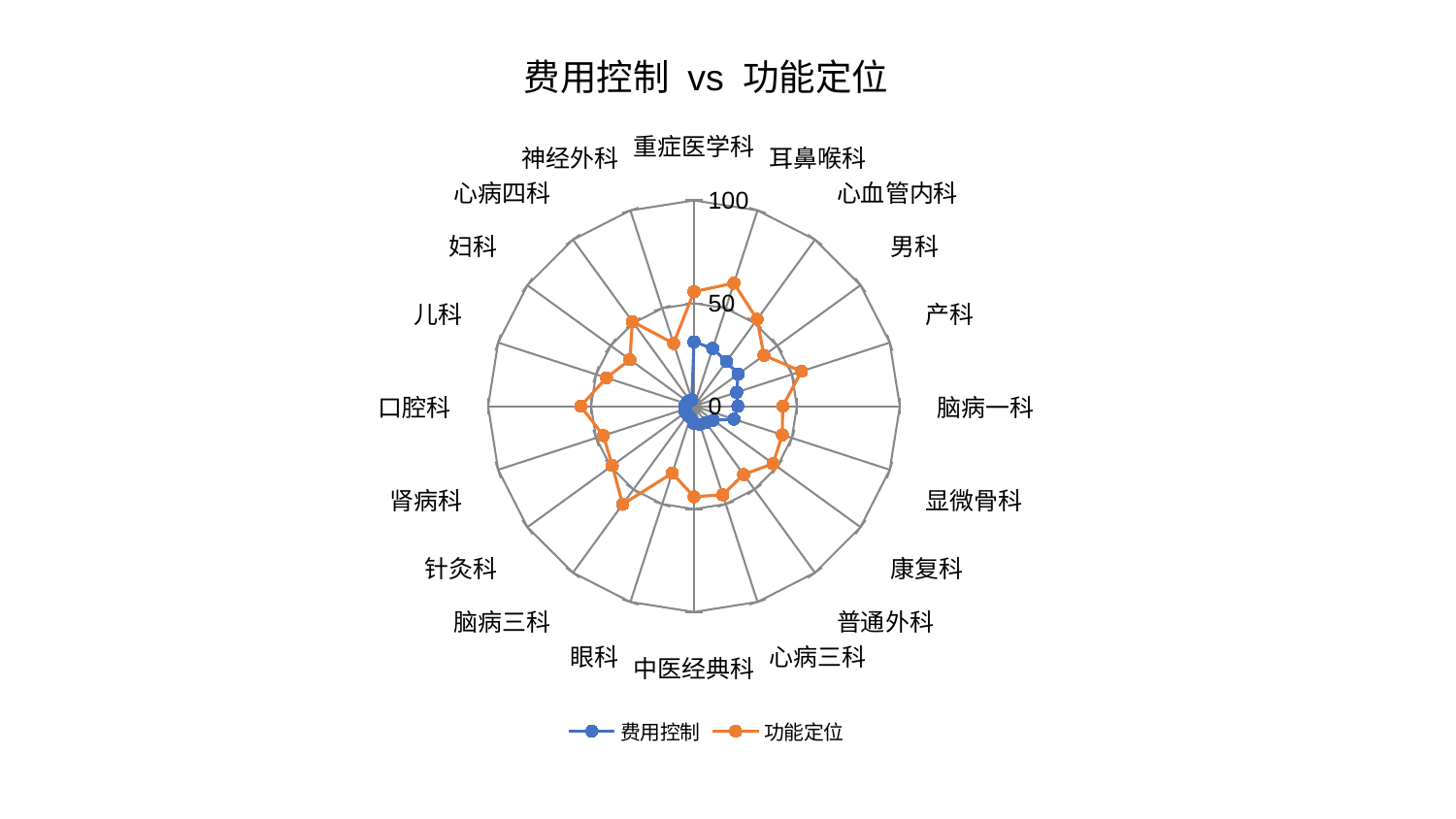

### Chart: 费用控制 vs 功能定位

| Category | 费用控制 | 功能定位 |
|---|---|---|
| 重症医学科 | 31.28968040351406 | 55.67197945612887 |
| 耳鼻喉科 | 29.505770841879716 | 62.86801463411464 |
| 心血管内科 | 26.85936069338884 | 52.19226498785814 |
| 男科 | 26.504291245890048 | 42.042997788474054 |
| 产科 | 21.848520456399132 | 54.932942104225546 |
| 脑病一科 | 21.33852592704448 | 43.122557267451285 |
| 显微骨科 | 20.459089746908692 | 45.15860352478839 |
| 康复科 | 11.614162305351751 | 47.51239884332285 |
| 普通外科 | 9.930393992138391 | 41.07456853442595 |
| 心病三科 | 9.315932396699301 | 45.27584885729338 |
| 中医经典科 | 8.442827661581088 | 44.03714056127193 |
| 眼科 | 5.807732916892778 | 34.22344976581615 |
| 脑病三科 | 5.305186709509818 | 58.94798759623684 |
| 针灸科 | 5.194408277305425 | 49.040833126190805 |
| 肾病科 | 4.778331655686751 | 46.274669793498454 |
| 口腔科 | 4.373660004937506 | 54.99708453578119 |
| 儿科 | 3.8384311270264195 | 44.7148538858107 |
| 妇科 | 3.7510861684918284 | 38.45401364723944 |
| 心病四科 | 3.276187088177812 | 50.87449314751419 |
| 神经外科 | 3.27025190323201 | 32.07972467791511 |
43